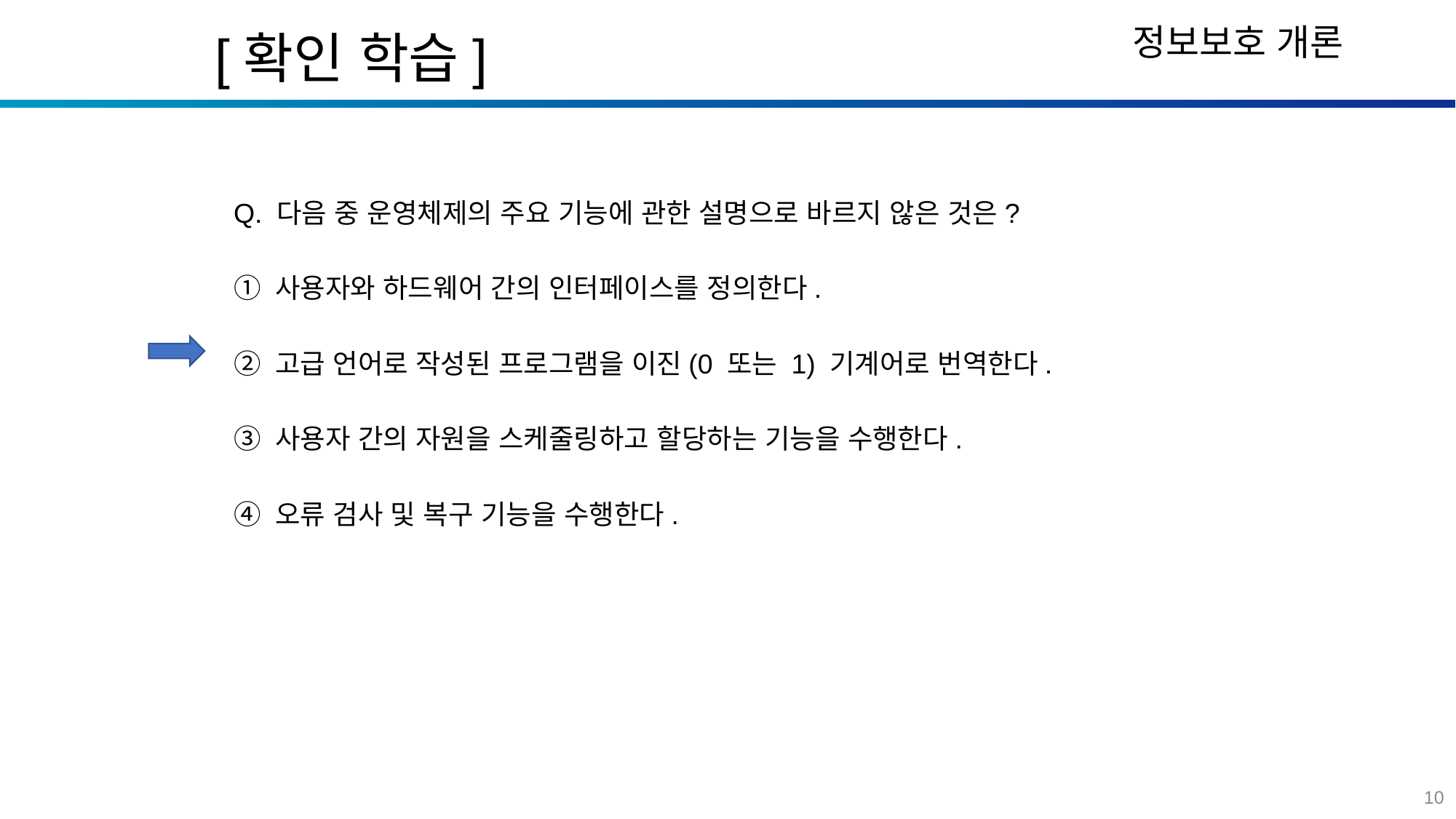

[확인 학습]
Q. 다음 중 운영체제의 주요 기능에 관한 설명으로 바르지 않은 것은?
① 사용자와 하드웨어 간의 인터페이스를 정의한다.
② 고급 언어로 작성된 프로그램을 이진(0 또는 1) 기계어로 번역한다.
③ 사용자 간의 자원을 스케줄링하고 할당하는 기능을 수행한다.
④ 오류 검사 및 복구 기능을 수행한다.

10